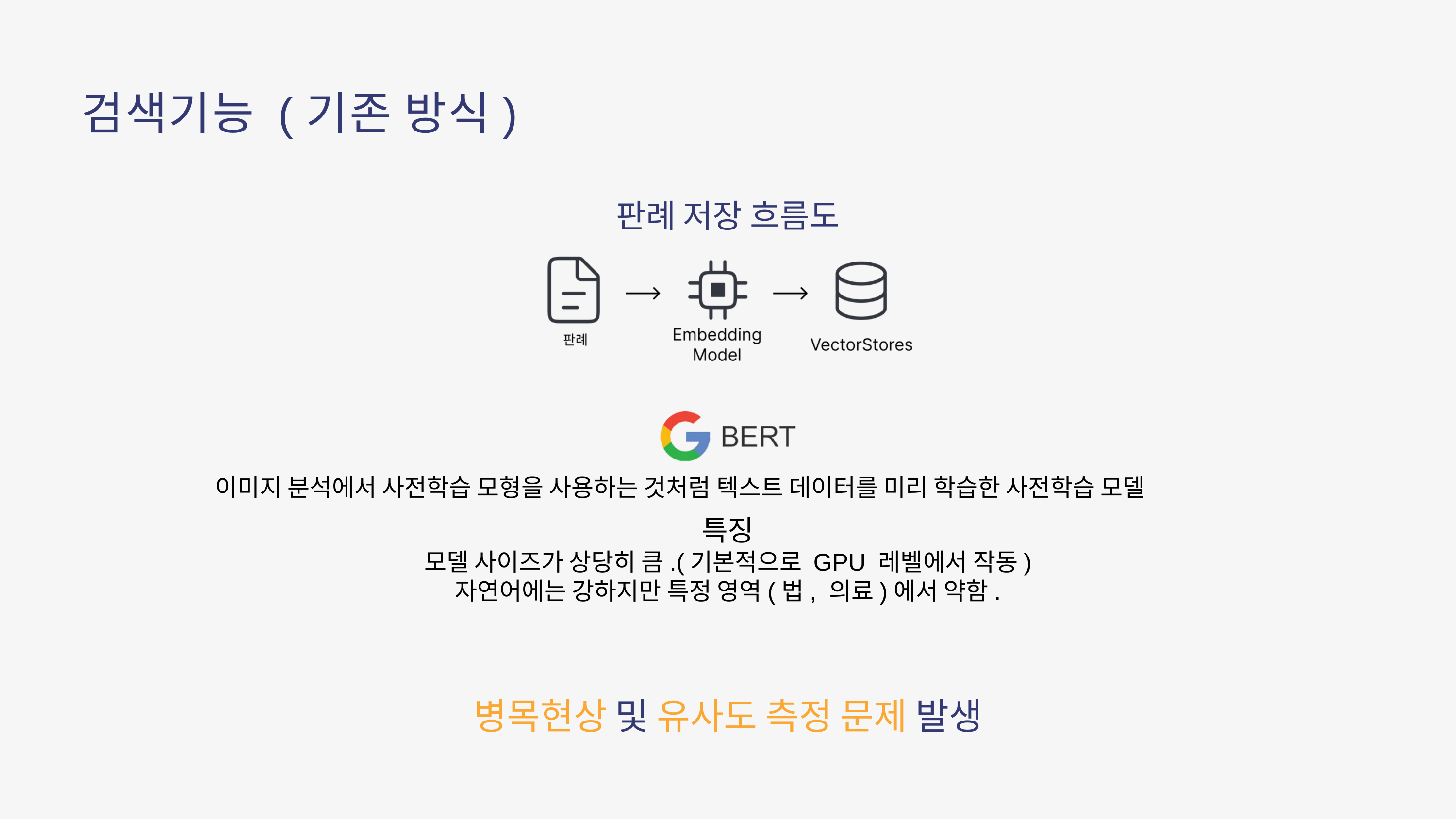

검색기능 (기존 방식)
판례 저장 흐름도

이미지 분석에서 사전학습 모형을 사용하는 것처럼 텍스트 데이터를 미리 학습한 사전학습 모델
특징
모델 사이즈가 상당히 큼.(기본적으로 GPU 레벨에서 작동)
자연어에는 강하지만 특정 영역(법, 의료)에서 약함.
병목현상 및 유사도 측정 문제 발생